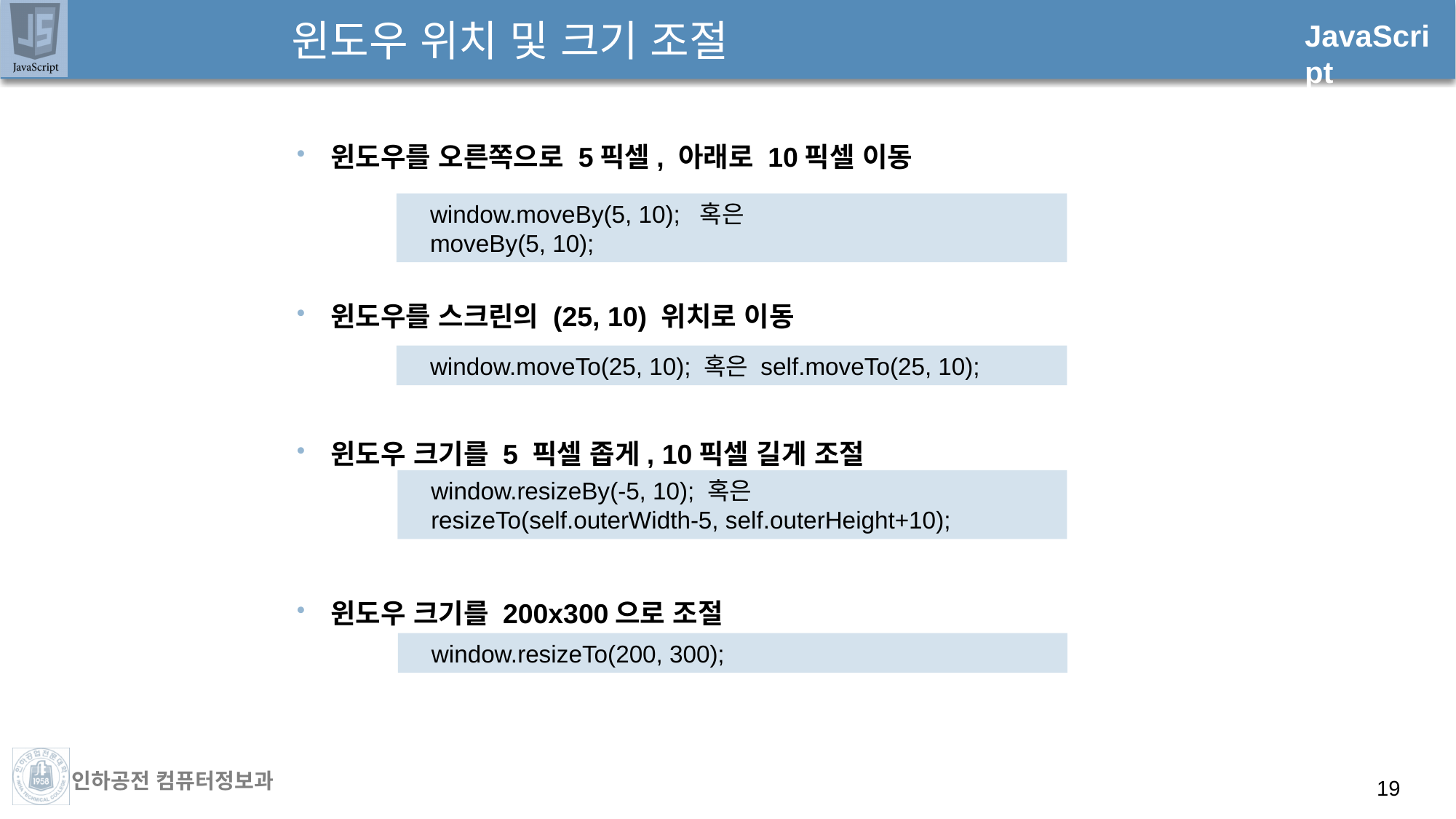

# 윈도우 위치 및 크기 조절
윈도우를 오른쪽으로 5픽셀, 아래로 10픽셀 이동

윈도우를 스크린의 (25, 10) 위치로 이동

윈도우 크기를 5 픽셀 좁게, 10픽셀 길게 조절

윈도우 크기를 200x300으로 조절

window.moveBy(5, 10);  혹은
moveBy(5, 10);
window.moveTo(25, 10); 혹은 self.moveTo(25, 10);
window.resizeBy(-5, 10); 혹은
resizeTo(self.outerWidth-5, self.outerHeight+10);
window.resizeTo(200, 300);